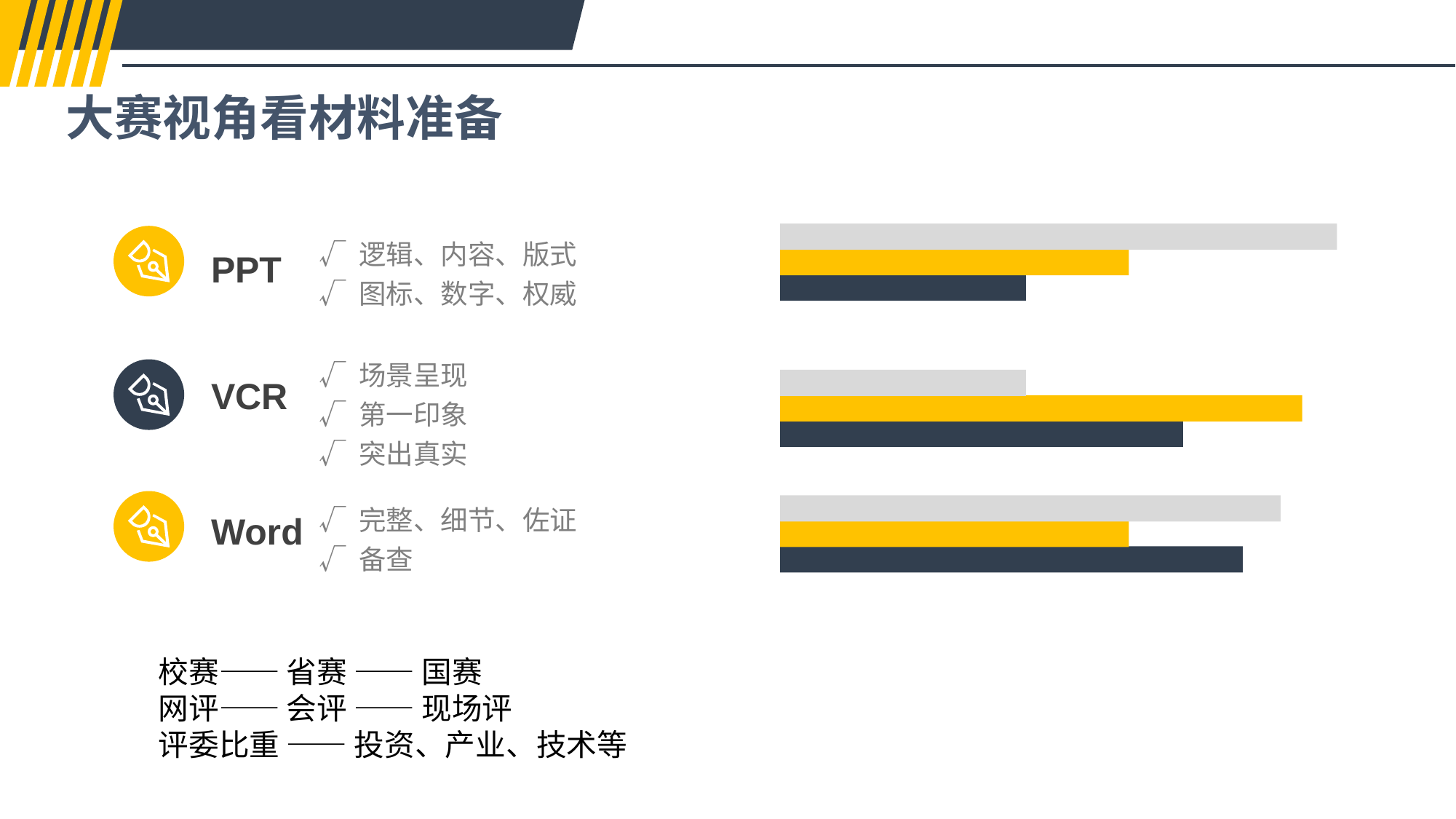

大赛视角看材料准备

√ 逻辑、内容、版式
√ 图标、数字、权威

PPT
√ 场景呈现
√ 第一印象
√ 突出真实

VCR

√ 完整、细节、佐证
√ 备查
Word

校赛—— 省赛 —— 国赛
网评—— 会评 —— 现场评
评委比重 —— 投资、产业、技术等